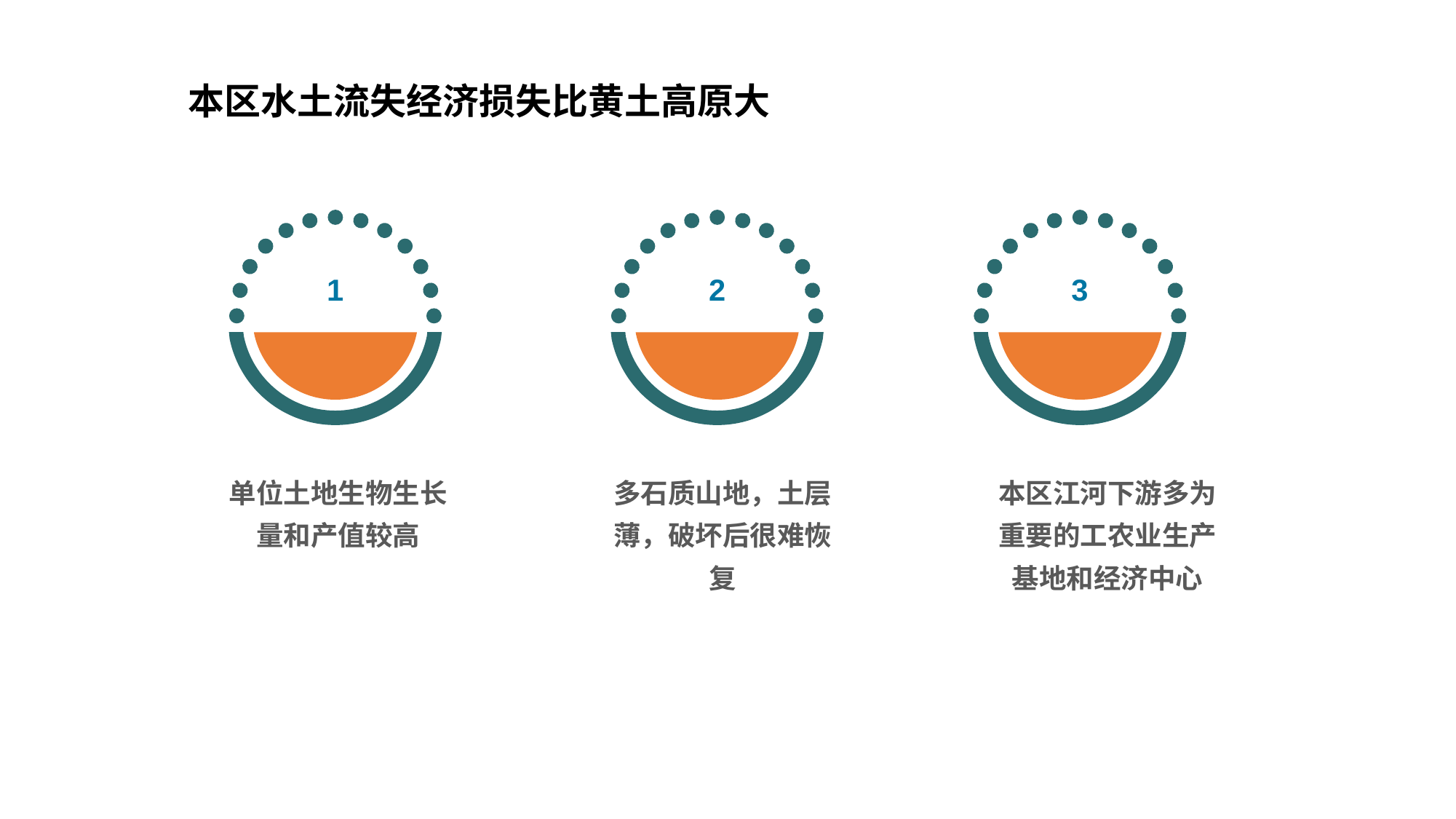

本区水土流失经济损失比黄土高原大

1

2

3

单位土地生物生长量和产值较高
多石质山地，土层薄，破坏后很难恢复
本区江河下游多为重要的工农业生产基地和经济中心